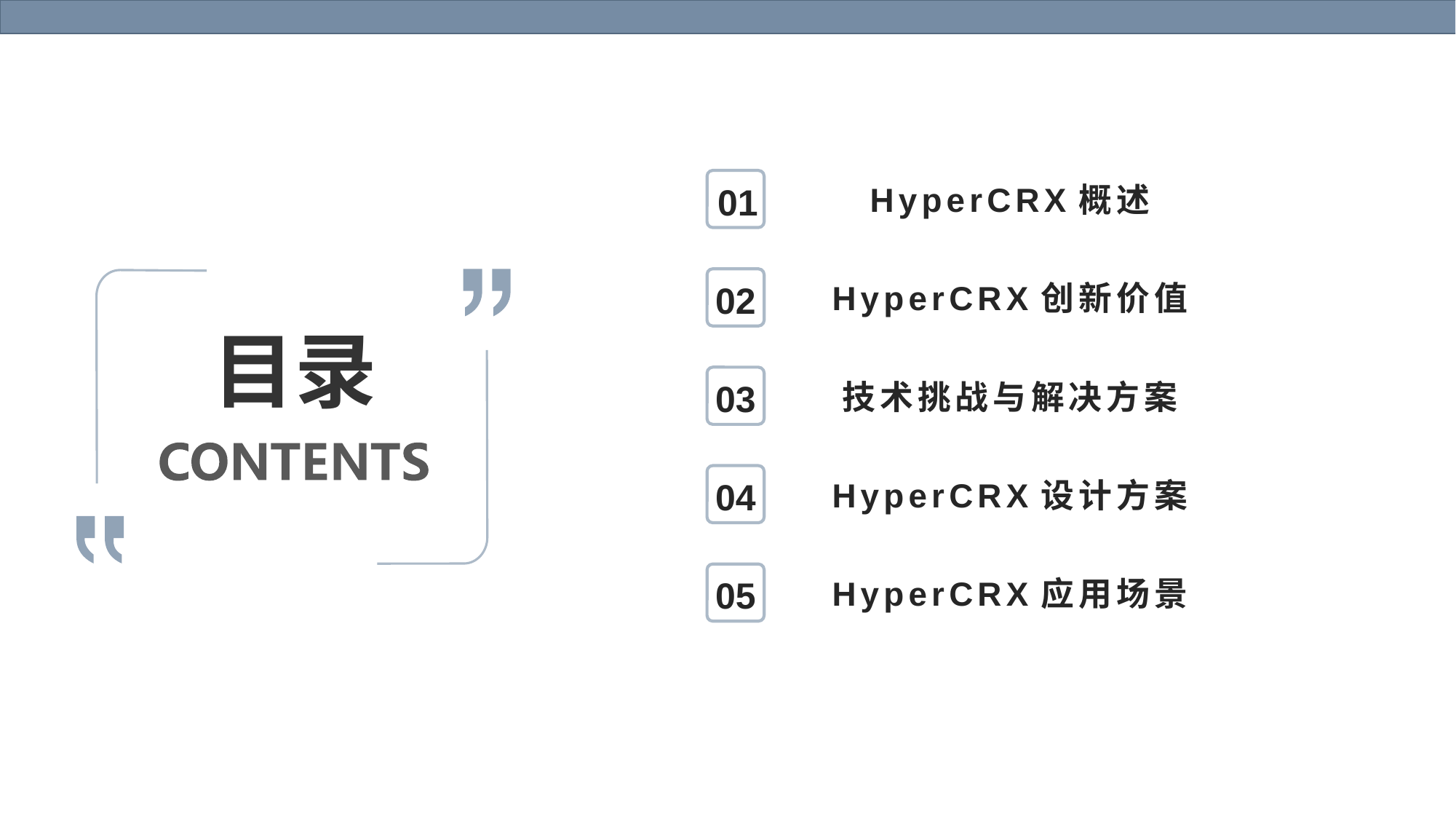

01
HyperCRX概述
02
HyperCRX创新价值
# 目录
03
技术挑战与解决方案

04
HyperCRX设计方案
05
HyperCRX应用场景